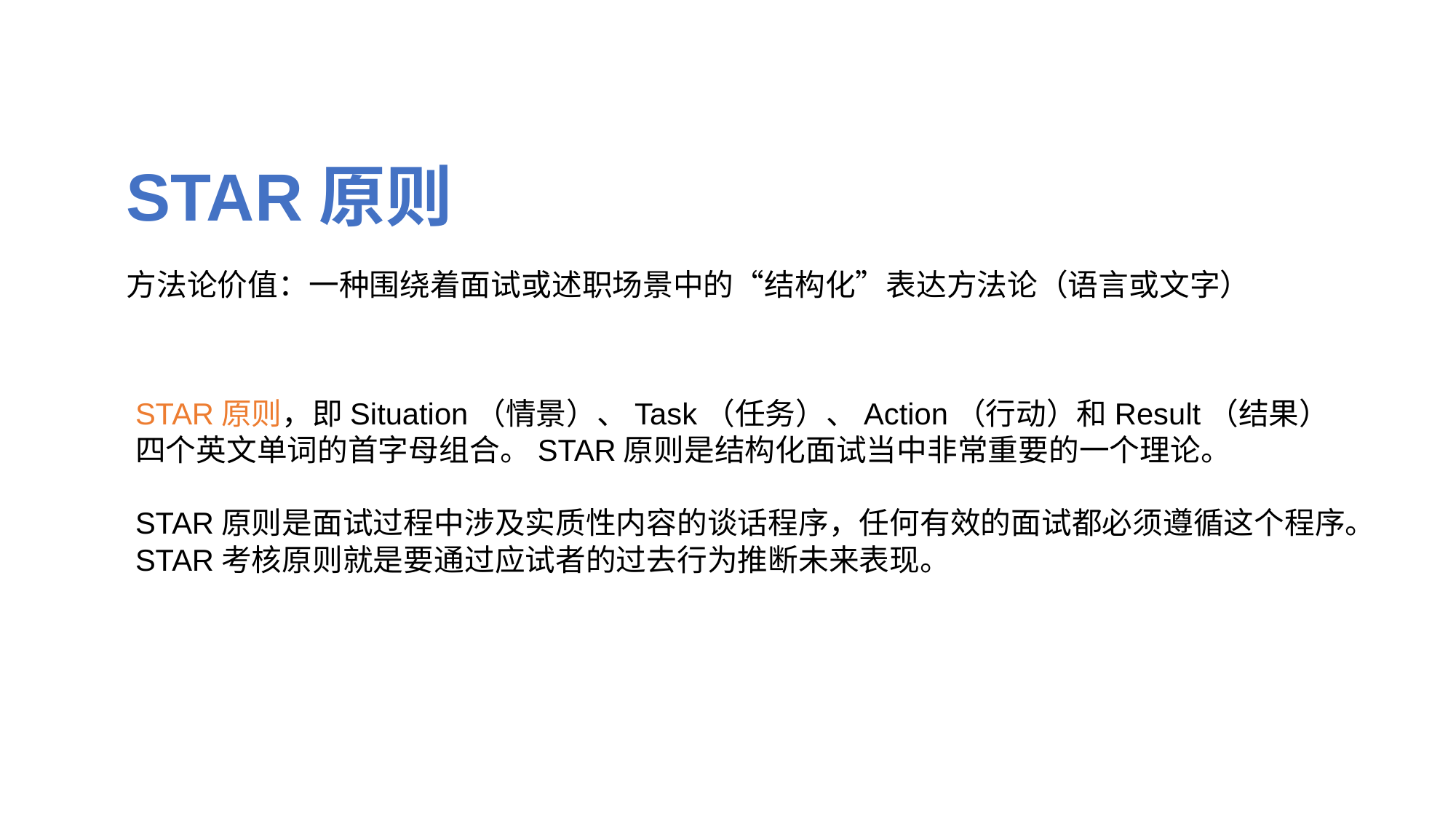

STAR原则

方法论价值：一种围绕着面试或述职场景中的“结构化”表达方法论（语言或文字）
STAR原则，即Situation（情景）、Task（任务）、Action（行动）和Result（结果）四个英文单词的首字母组合。STAR原则是结构化面试当中非常重要的一个理论。

STAR原则是面试过程中涉及实质性内容的谈话程序，任何有效的面试都必须遵循这个程序。STAR考核原则就是要通过应试者的过去行为推断未来表现。